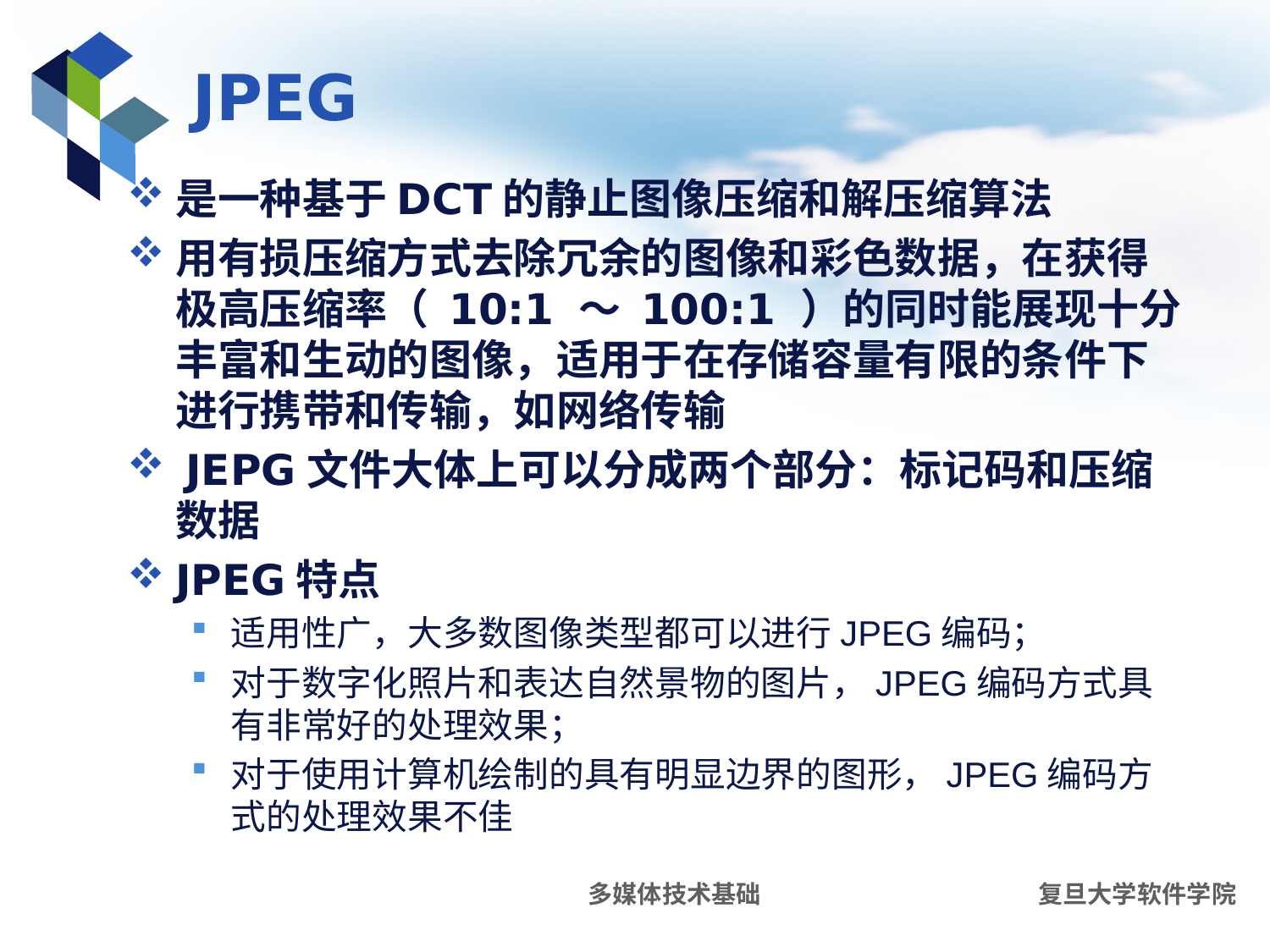

# JPEG
是一种基于DCT的静止图像压缩和解压缩算法
用有损压缩方式去除冗余的图像和彩色数据，在获得极高压缩率（ 10:1 ～ 100:1 ）的同时能展现十分丰富和生动的图像，适用于在存储容量有限的条件下进行携带和传输，如网络传输
 JEPG文件大体上可以分成两个部分：标记码和压缩数据
JPEG特点
适用性广，大多数图像类型都可以进行JPEG编码；
对于数字化照片和表达自然景物的图片，JPEG编码方式具有非常好的处理效果；
对于使用计算机绘制的具有明显边界的图形，JPEG编码方式的处理效果不佳
多媒体技术基础